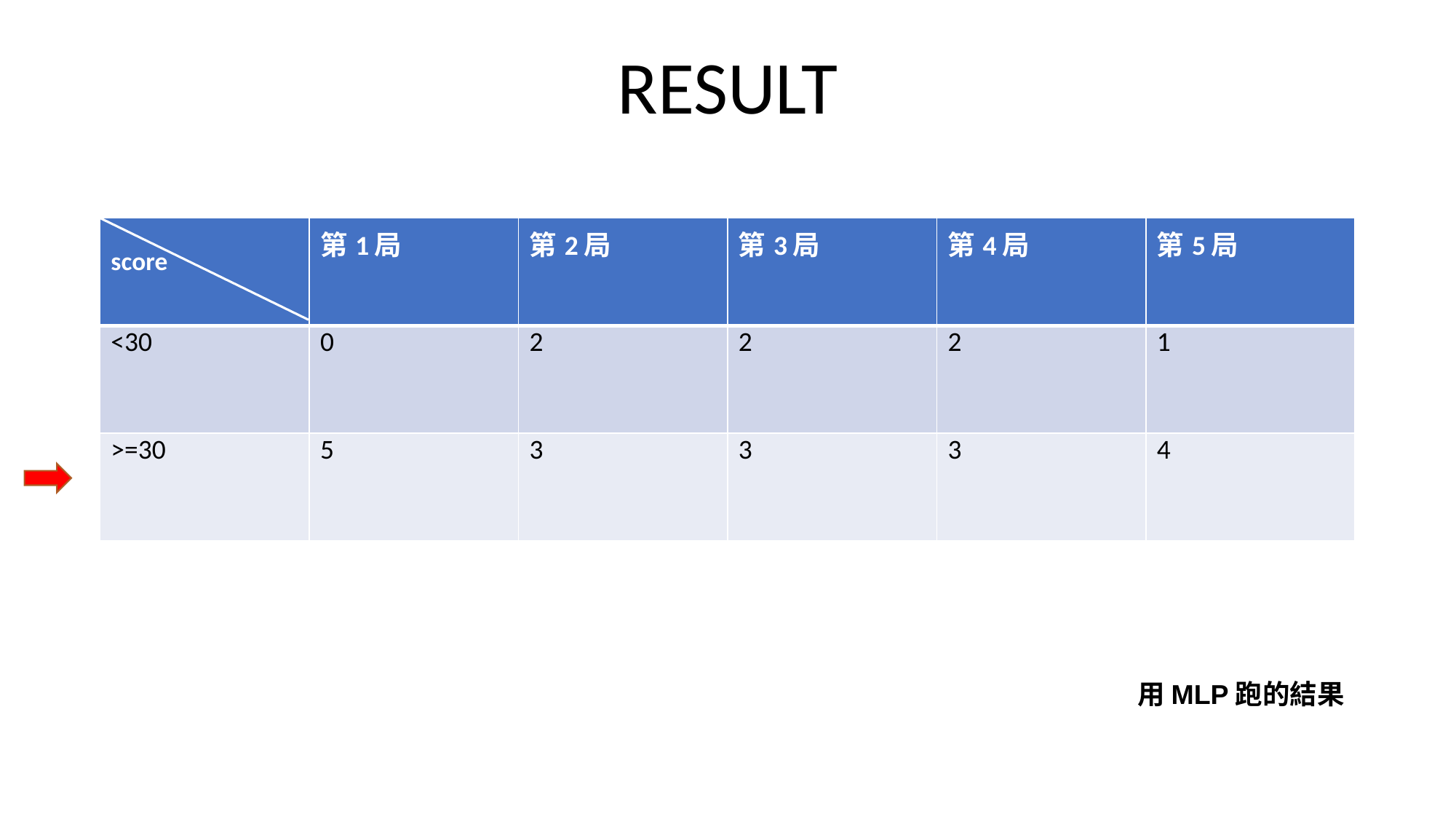

# RESULT
| score | 第1局 | 第2局 | 第3局 | 第4局 | 第5局 |
| --- | --- | --- | --- | --- | --- |
| <30 | 0 | 2 | 2 | 2 | 1 |
| >=30 | 5 | 3 | 3 | 3 | 4 |

用MLP跑的結果